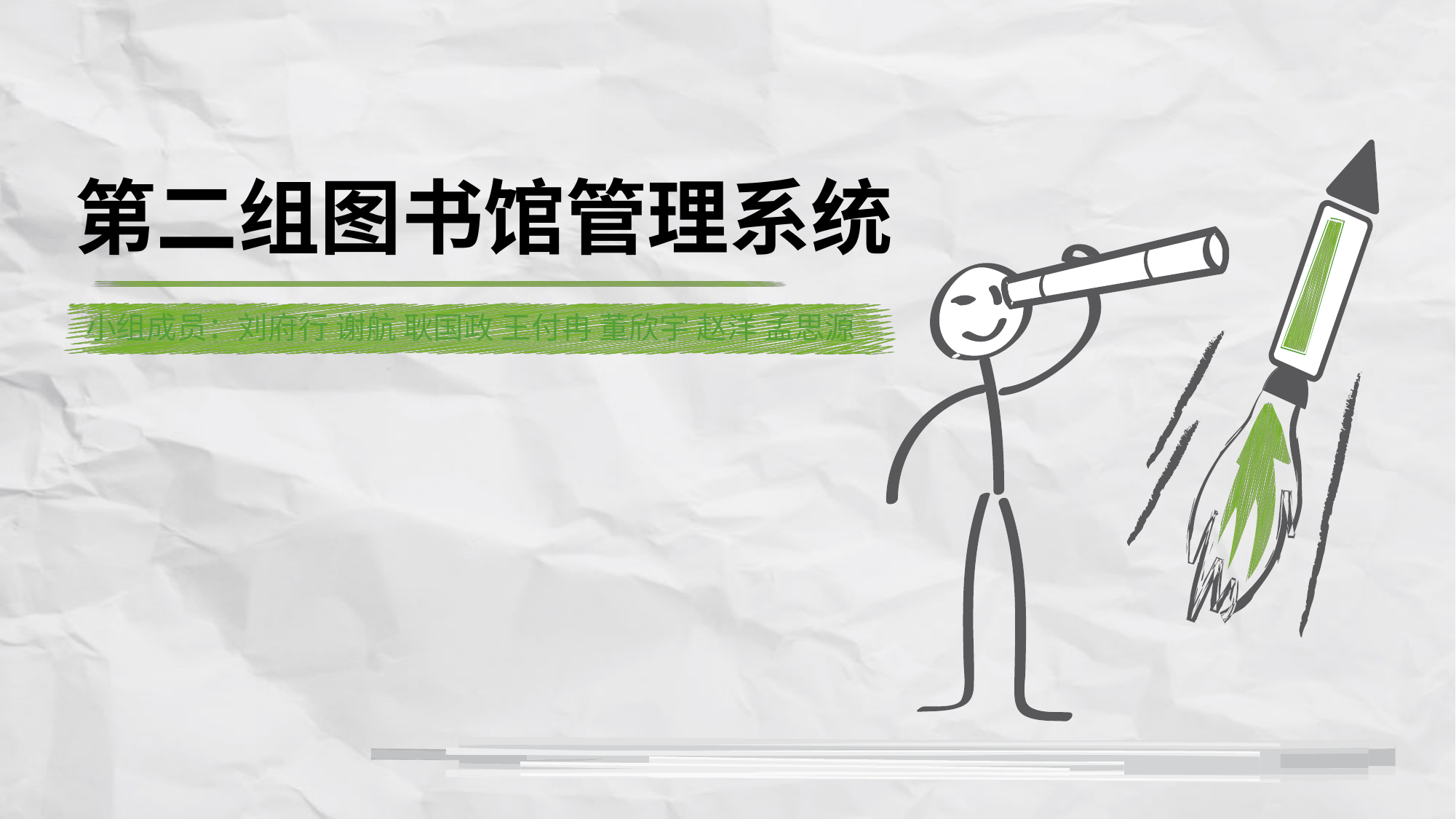

第二组图书馆管理系统

小组成员：刘府行 谢航 耿国政 王付冉 董欣宇 赵洋 孟思源